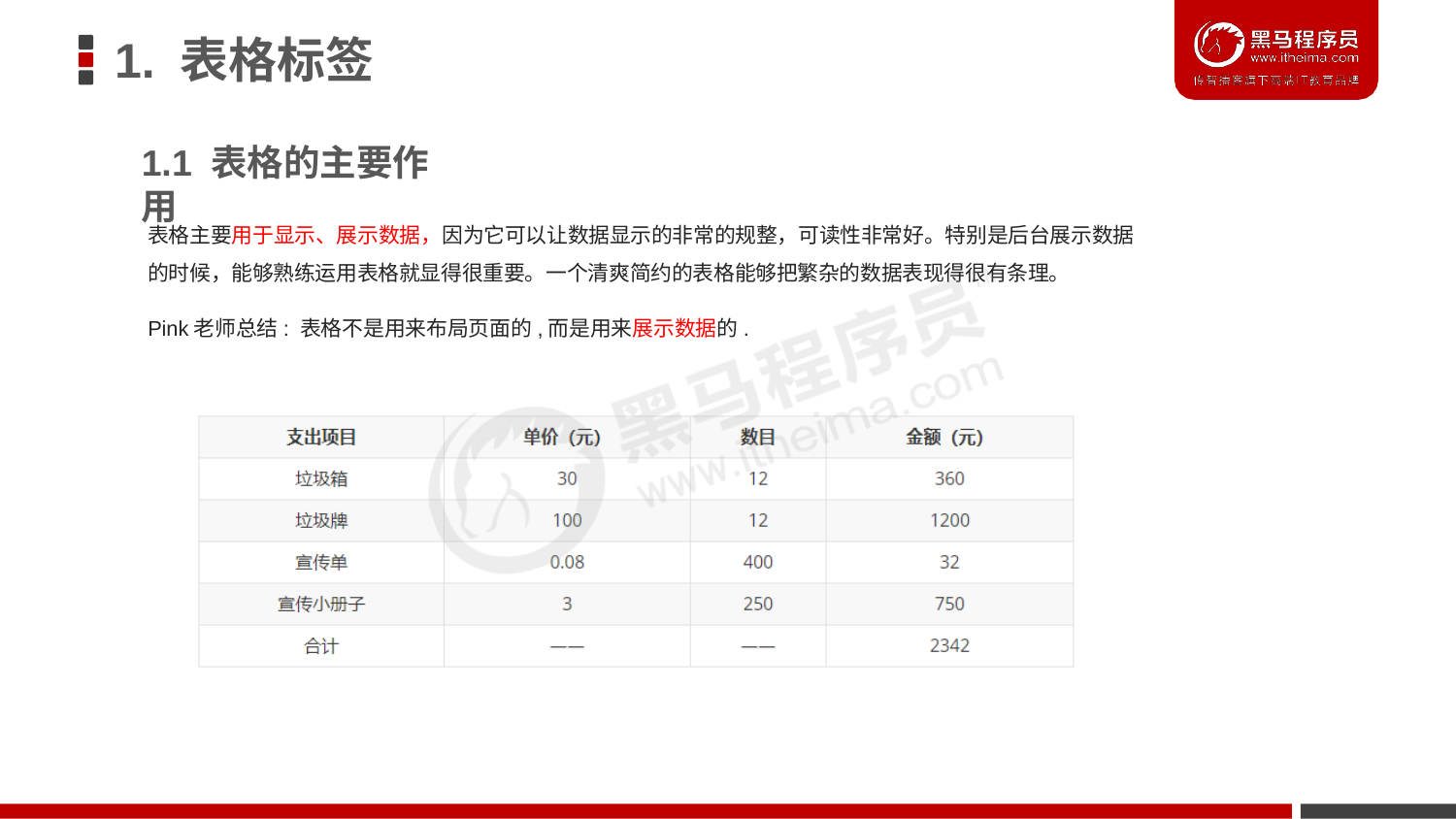

# 1. 表格标签
1.1 表格的主要作用

表格主要用于显示、展示数据，因为它可以让数据显示的非常的规整，可读性非常好。特别是后台展示数据  的时候，能够熟练运用表格就显得很重要。一个清爽简约的表格能够把繁杂的数据表现得很有条理。

Pink老师总结: 表格不是用来布局页面的,而是用来展示数据的.